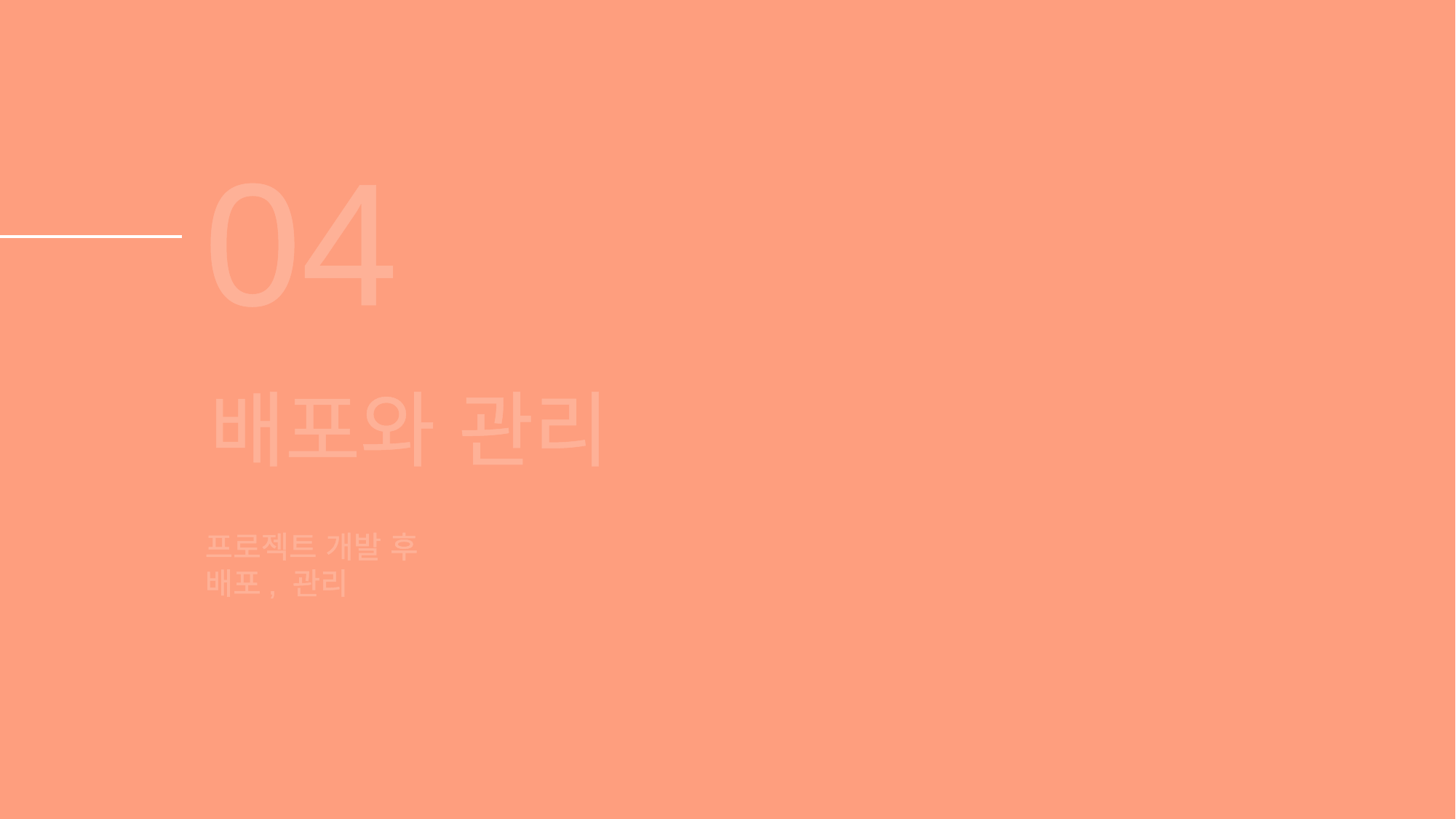

04
배포와 관리
프로젝트 개발 후
배포, 관리